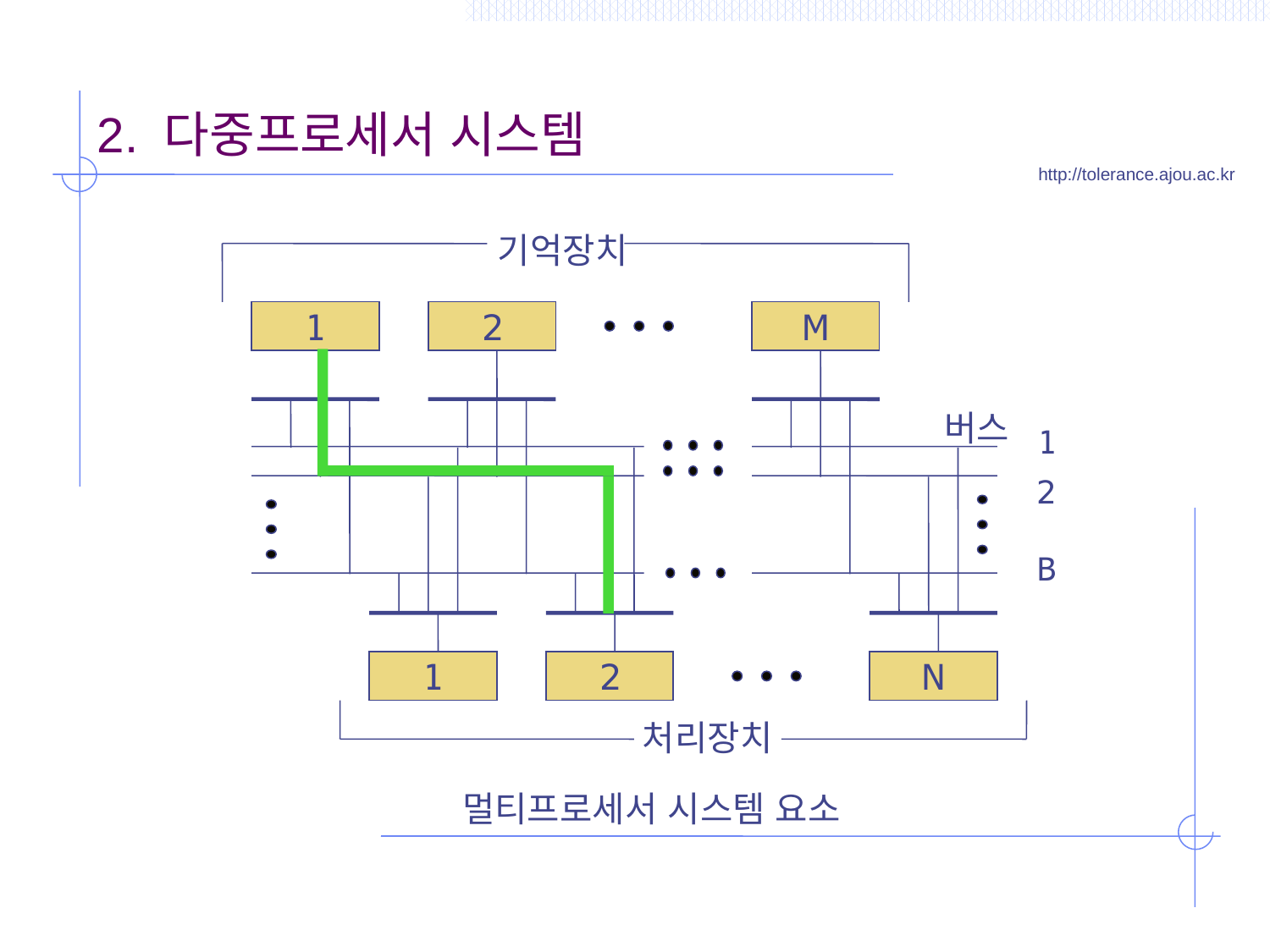

2. 다중프로세서 시스템
기억장치

1
2
M

버스
1

2

B

1
2
N

처리장치

멀티프로세서 시스템 요소